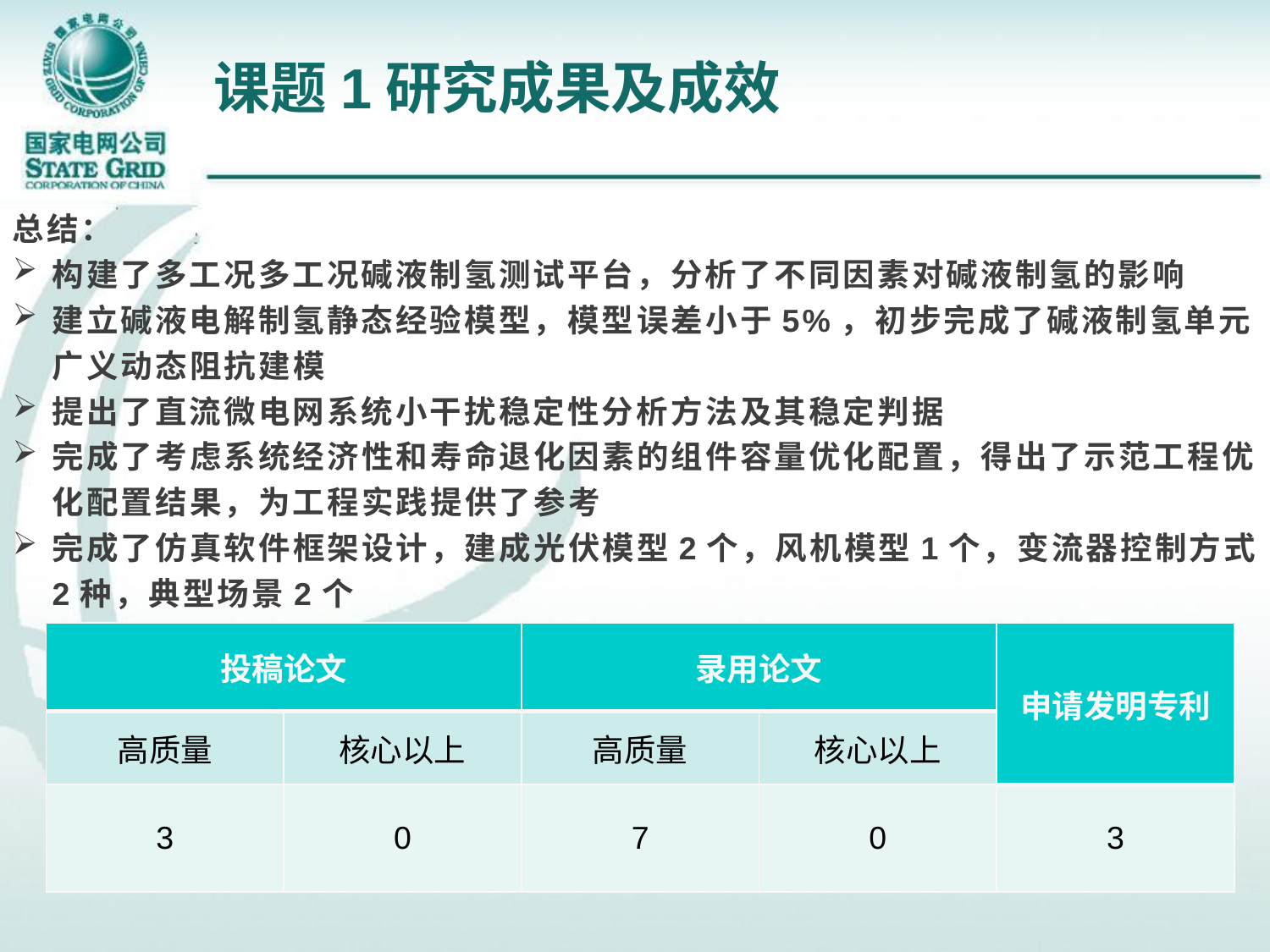

# 课题1研究成果及成效
总结：
构建了多工况多工况碱液制氢测试平台，分析了不同因素对碱液制氢的影响
建立碱液电解制氢静态经验模型，模型误差小于5%，初步完成了碱液制氢单元广义动态阻抗建模
提出了直流微电网系统小干扰稳定性分析方法及其稳定判据
完成了考虑系统经济性和寿命退化因素的组件容量优化配置，得出了示范工程优化配置结果，为工程实践提供了参考
完成了仿真软件框架设计，建成光伏模型2个，风机模型1个，变流器控制方式2种，典型场景2个
| 投稿论文 |  | 录用论文 |  | 申请发明专利 |
| --- | --- | --- | --- | --- |
| 高质量 | 核心以上 | 高质量 | 核心以上 |  |
| 3 | 0 | 7 | 0 | 3 |